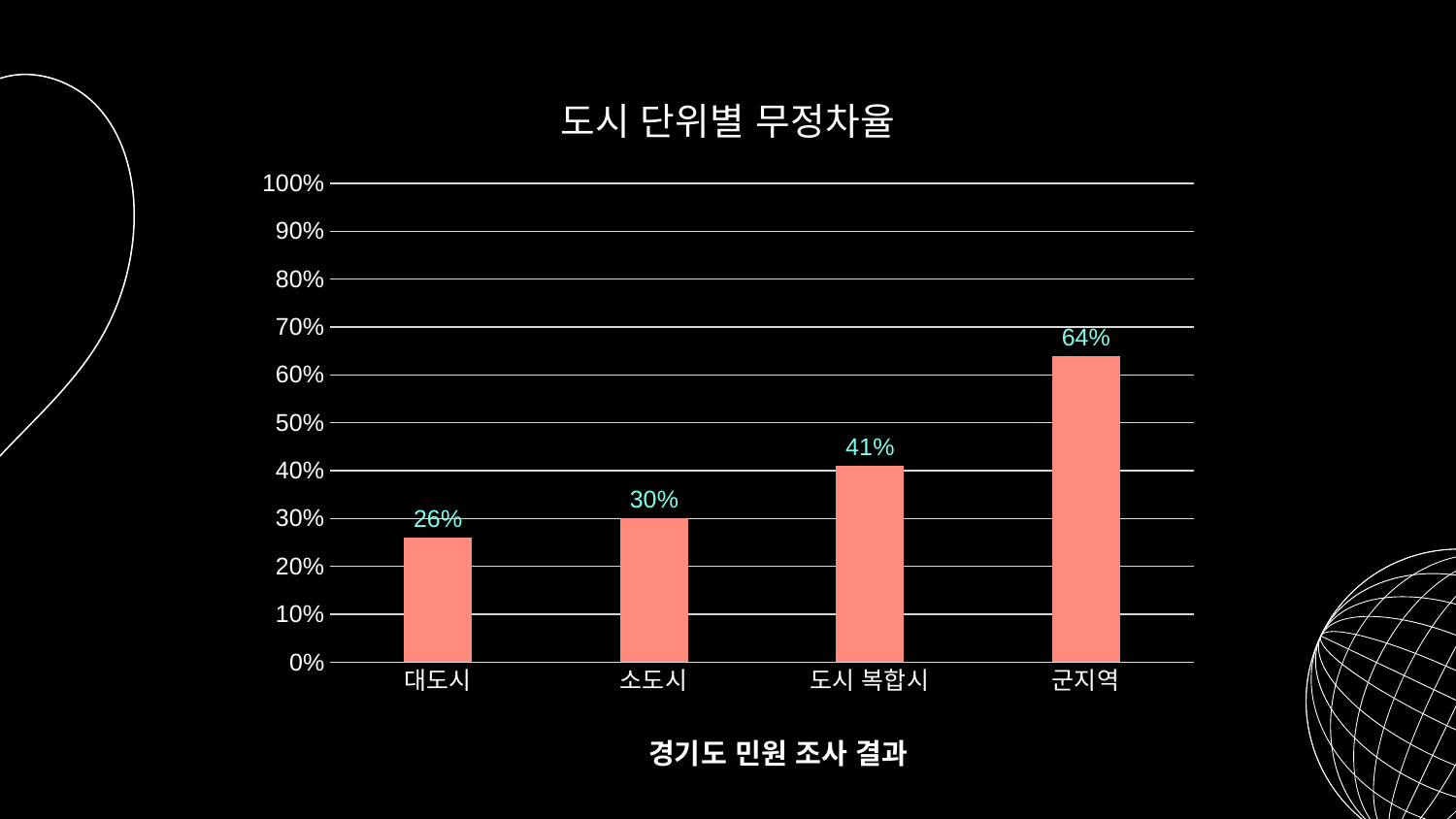

### Chart: 도시 단위별 무정차율

| Category | 계열 1 |
|---|---|
| 대도시 | 0.26 |
| 소도시 | 0.3 |
| 도시 복합시 | 0.41 |
| 군지역 | 0.64 |
경기도 민원 조사 결과